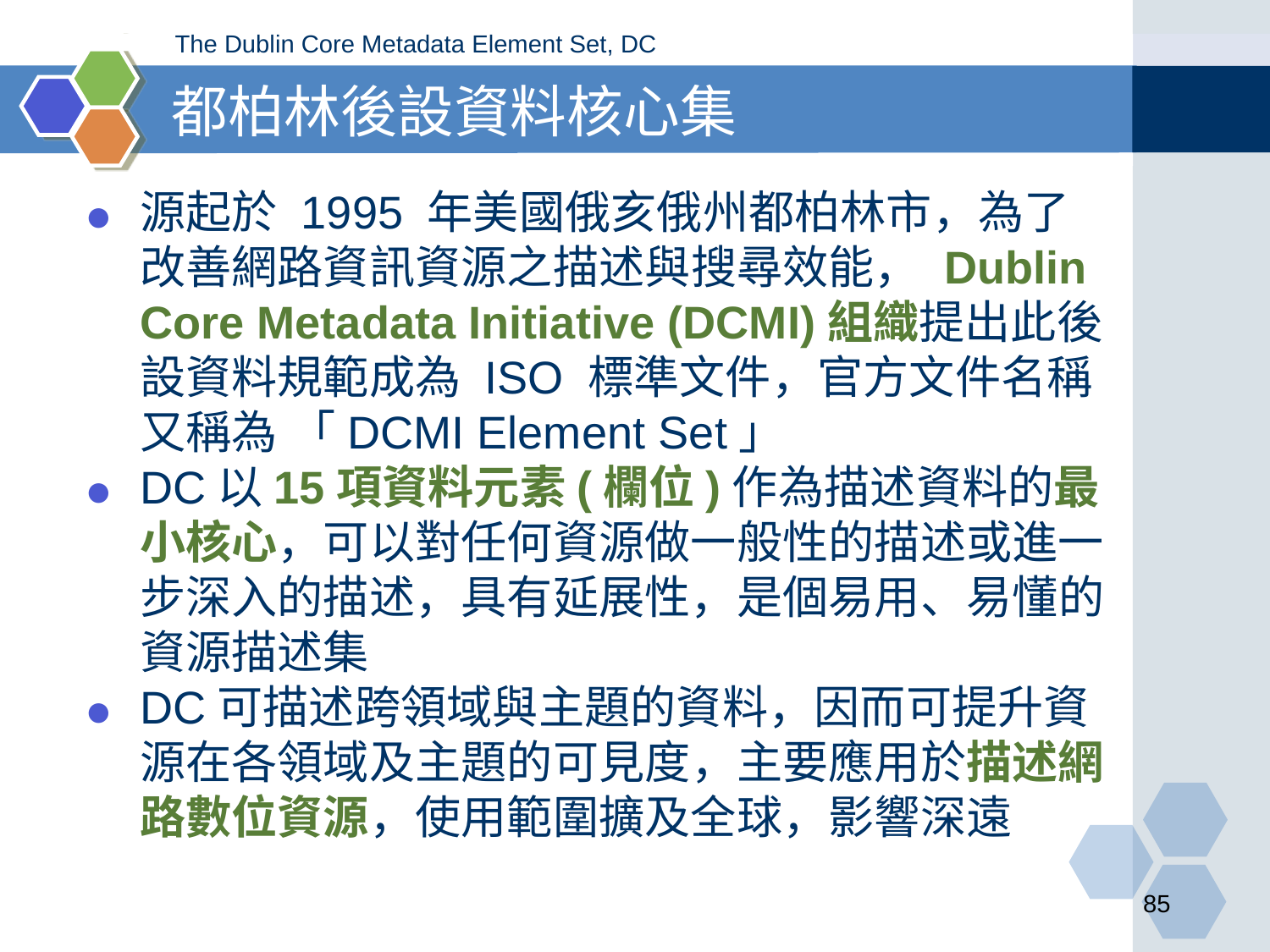

The Dublin Core Metadata Element Set, DC
# 都柏林後設資料核心集
源起於 1995 年美國俄亥俄州都柏林市，為了改善網路資訊資源之描述與搜尋效能， Dublin Core Metadata Initiative (DCMI)組織提出此後設資料規範成為 ISO 標準文件，官方文件名稱又稱為 「DCMI Element Set」
DC以15項資料元素(欄位)作為描述資料的最小核心，可以對任何資源做一般性的描述或進一步深入的描述，具有延展性，是個易用、易懂的資源描述集
DC可描述跨領域與主題的資料，因而可提升資源在各領域及主題的可見度，主要應用於描述網路數位資源，使用範圍擴及全球，影響深遠
85